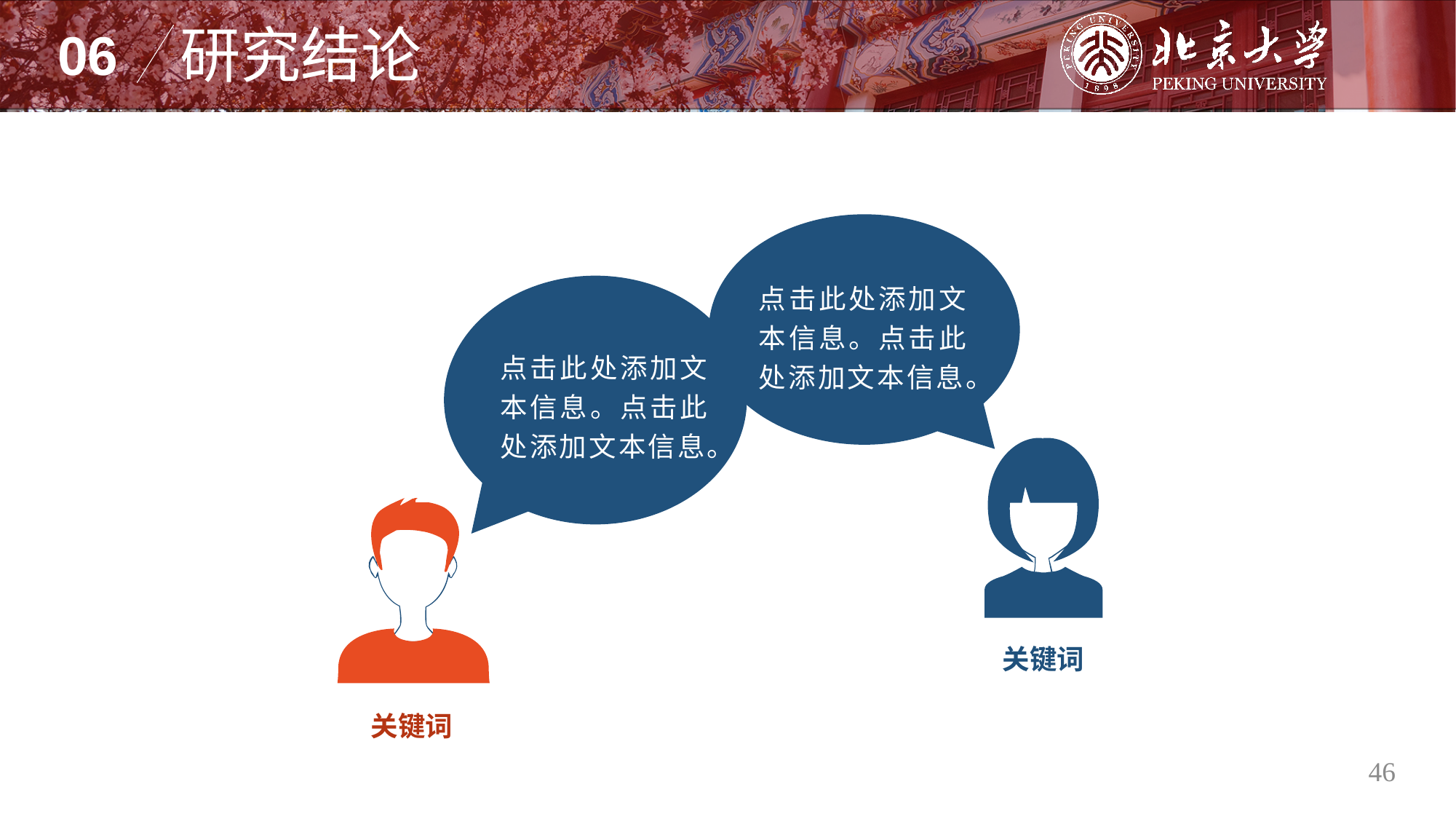

研究结论
06

关键词
关键词
点击此处添加文本信息。点击此处添加文本信息。
点击此处添加文本信息。点击此处添加文本信息。
46